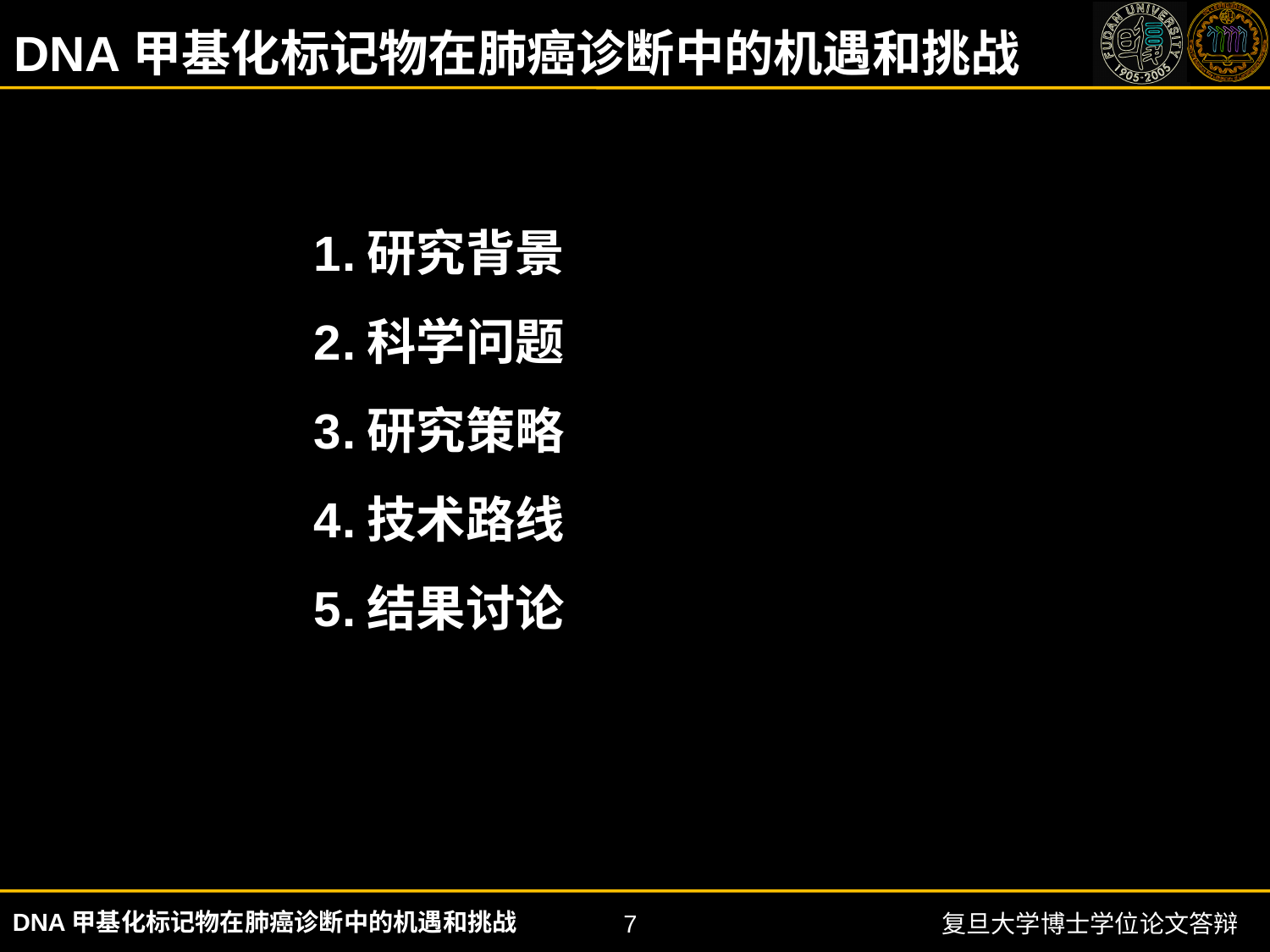

DNA甲基化标记物在肺癌诊断中的机遇和挑战

研究背景
科学问题
研究策略
技术路线
结果讨论
DNA甲基化标记物在肺癌诊断中的机遇和挑战
7
复旦大学博士学位论文答辩